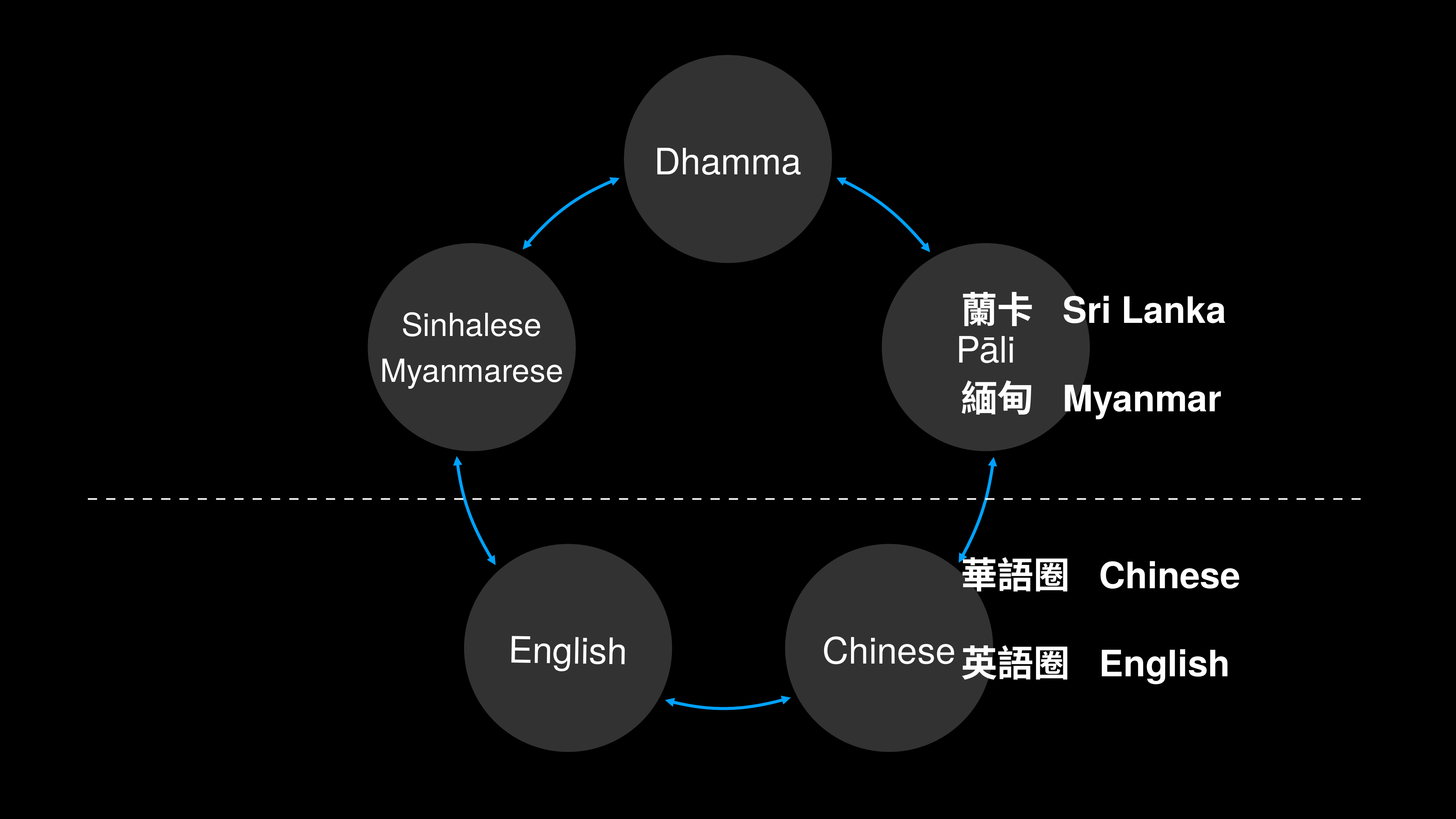

Dhamma

Sinhalese
Myanmarese

Pāli

English

Chinese

蘭卡  Sri Lanka
緬甸  Myanmar

華語圈  Chinese
英語圈  English